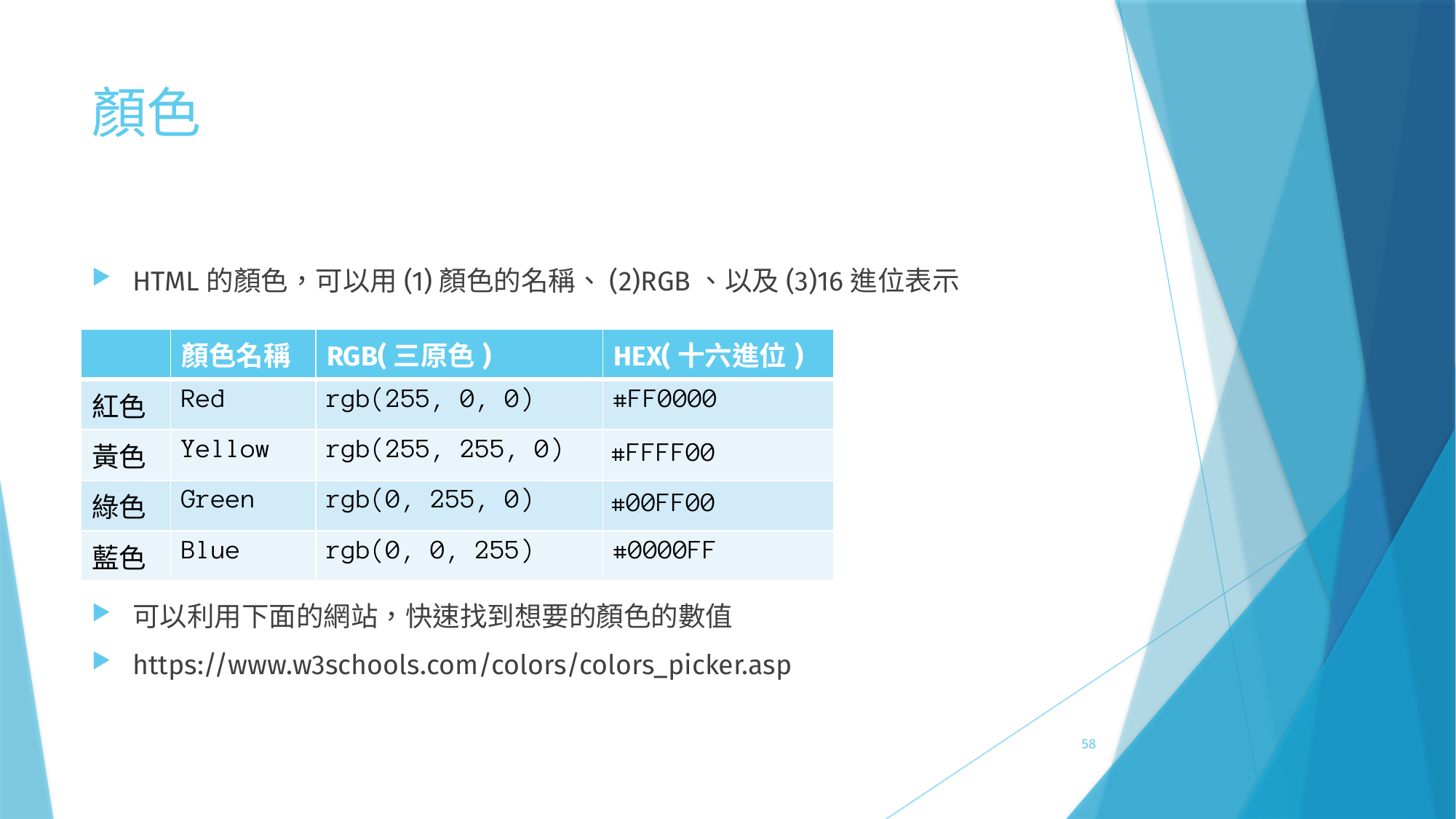

# 顏色
HTML的顏色，可以用(1)顏色的名稱、(2)RGB、以及(3)16進位表示

可以利用下面的網站，快速找到想要的顏色的數值
https://www.w3schools.com/colors/colors_picker.asp
|  | 顏色名稱 | RGB(三原色) | HEX(十六進位) |
| --- | --- | --- | --- |
| 紅色 | Red | rgb(255, 0, 0) | #FF0000 |
| 黃色 | Yellow | rgb(255, 255, 0) | #FFFF00 |
| 綠色 | Green | rgb(0, 255, 0) | #00FF00 |
| 藍色 | Blue | rgb(0, 0, 255) | #0000FF |
58